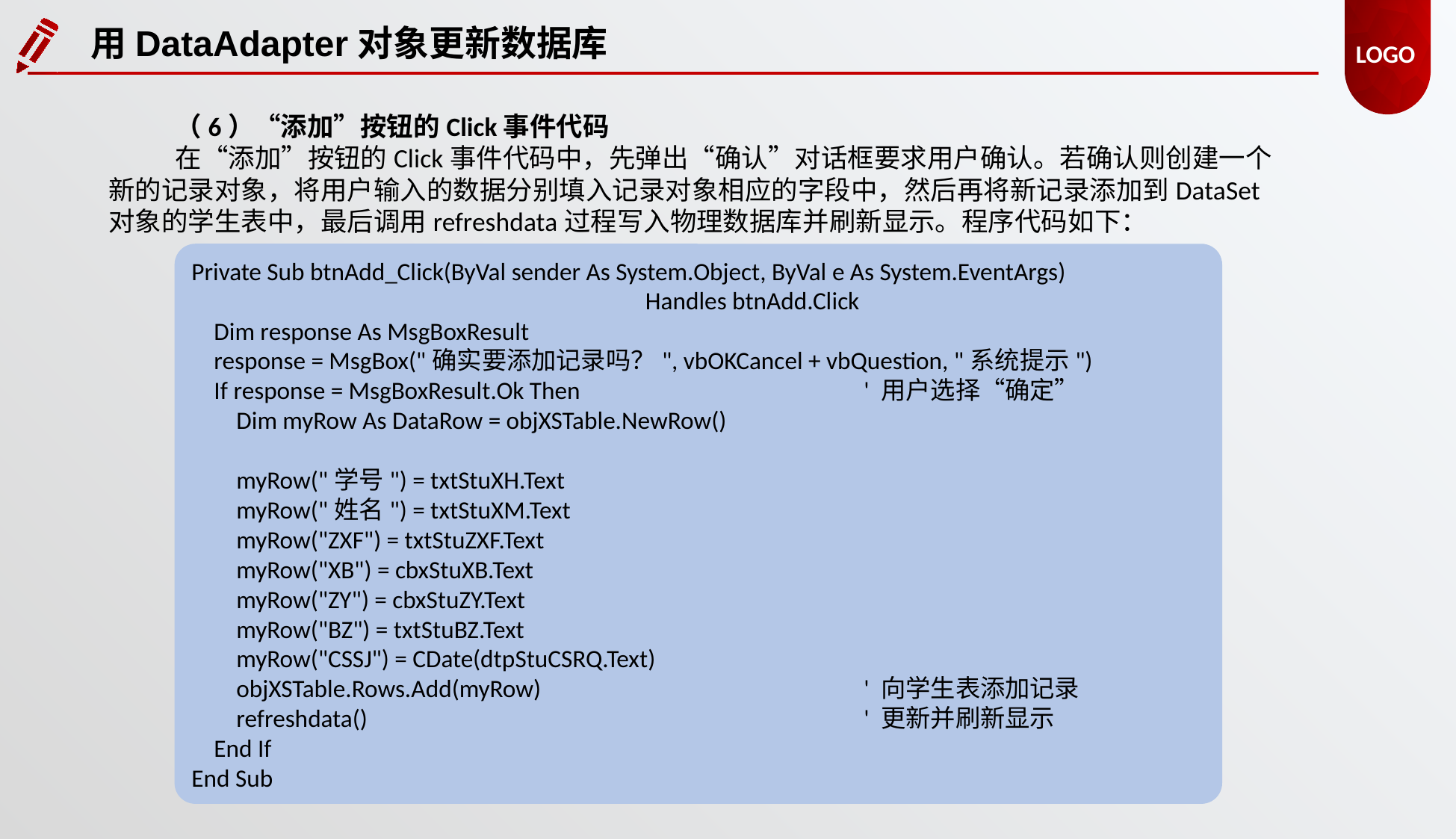

用DataAdapter对象更新数据库
（6）“添加”按钮的Click事件代码
在“添加”按钮的Click事件代码中，先弹出“确认”对话框要求用户确认。若确认则创建一个新的记录对象，将用户输入的数据分别填入记录对象相应的字段中，然后再将新记录添加到DataSet对象的学生表中，最后调用refreshdata过程写入物理数据库并刷新显示。程序代码如下：
Private Sub btnAdd_Click(ByVal sender As System.Object, ByVal e As System.EventArgs)
				 Handles btnAdd.Click
    Dim response As MsgBoxResult
    response = MsgBox("确实要添加记录吗？", vbOKCancel + vbQuestion, "系统提示")
    If response = MsgBoxResult.Ok Then 			' 用户选择“确定”
        Dim myRow As DataRow = objXSTable.NewRow()

        myRow("学号") = txtStuXH.Text
        myRow("姓名") = txtStuXM.Text
        myRow("ZXF") = txtStuZXF.Text
        myRow("XB") = cbxStuXB.Text
        myRow("ZY") = cbxStuZY.Text
        myRow("BZ") = txtStuBZ.Text
        myRow("CSSJ") = CDate(dtpStuCSRQ.Text)
        objXSTable.Rows.Add(myRow) 			' 向学生表添加记录
        refreshdata() 					' 更新并刷新显示
    End If
End Sub